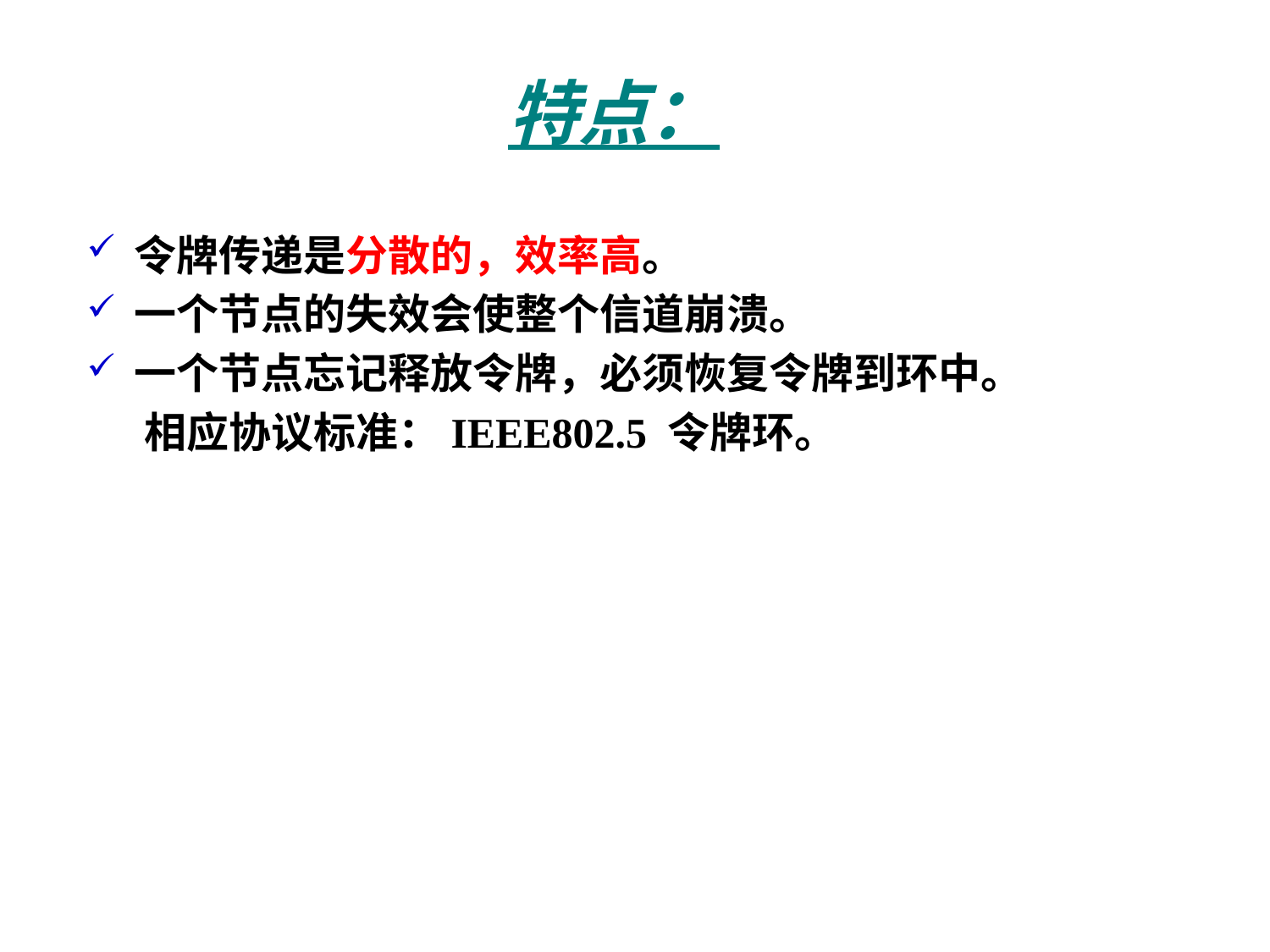

# 特点：
令牌传递是分散的，效率高。
一个节点的失效会使整个信道崩溃。
一个节点忘记释放令牌，必须恢复令牌到环中。
     相应协议标准：IEEE802.5 令牌环。
81